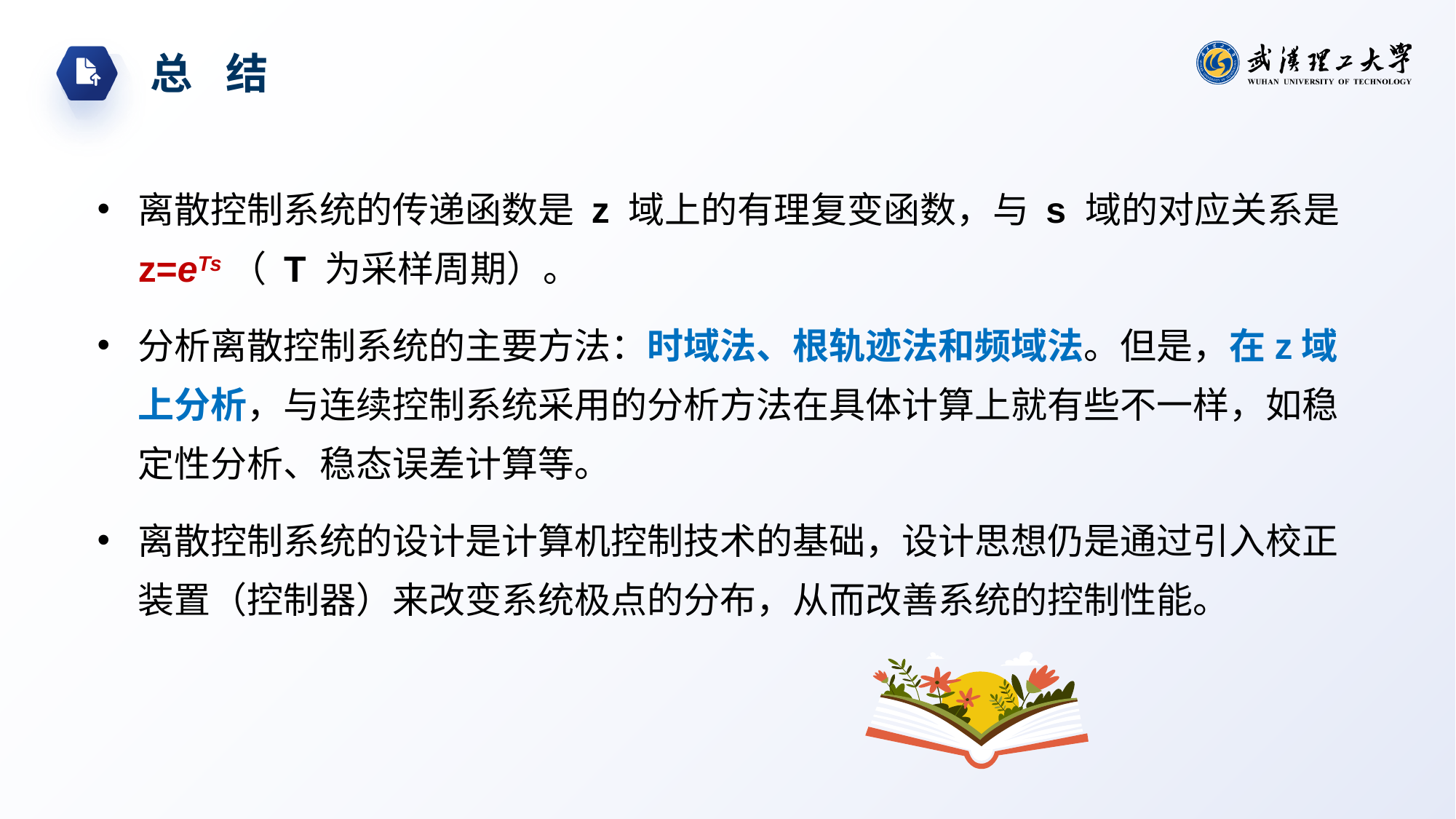

总  结
离散控制系统的传递函数是 z 域上的有理复变函数，与 s 域的对应关系是z=eTs（ T 为采样周期）。
分析离散控制系统的主要方法：时域法、根轨迹法和频域法。但是，在z域上分析，与连续控制系统采用的分析方法在具体计算上就有些不一样，如稳定性分析、稳态误差计算等。
离散控制系统的设计是计算机控制技术的基础，设计思想仍是通过引入校正装置（控制器）来改变系统极点的分布，从而改善系统的控制性能。